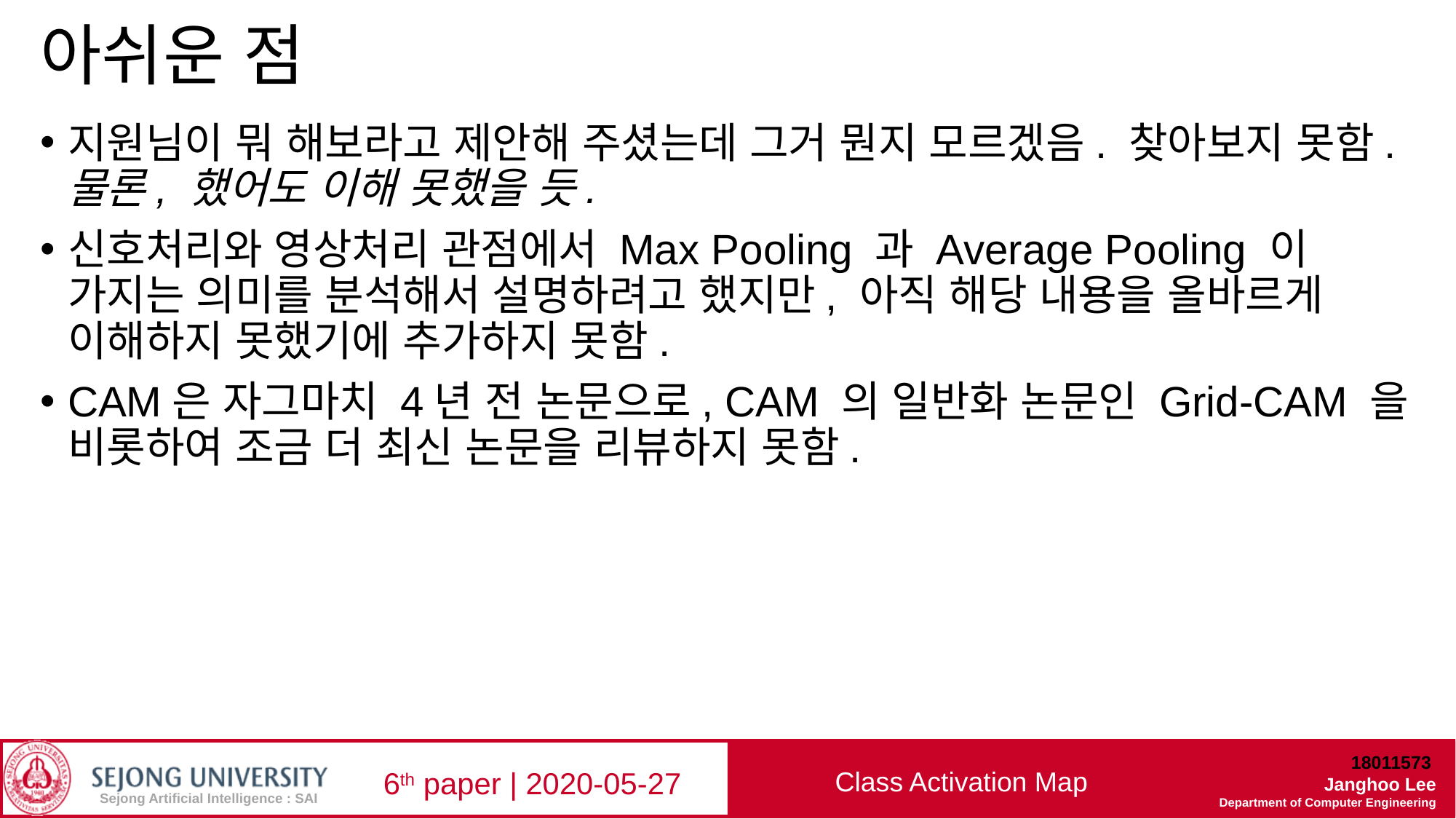

# 아쉬운 점
지원님이 뭐 해보라고 제안해 주셨는데 그거 뭔지 모르겠음. 찾아보지 못함.물론, 했어도 이해 못했을 듯.
신호처리와 영상처리 관점에서 Max Pooling 과 Average Pooling 이 가지는 의미를 분석해서 설명하려고 했지만, 아직 해당 내용을 올바르게 이해하지 못했기에 추가하지 못함.
CAM은 자그마치 4년 전 논문으로, CAM 의 일반화 논문인 Grid-CAM 을 비롯하여 조금 더 최신 논문을 리뷰하지 못함.